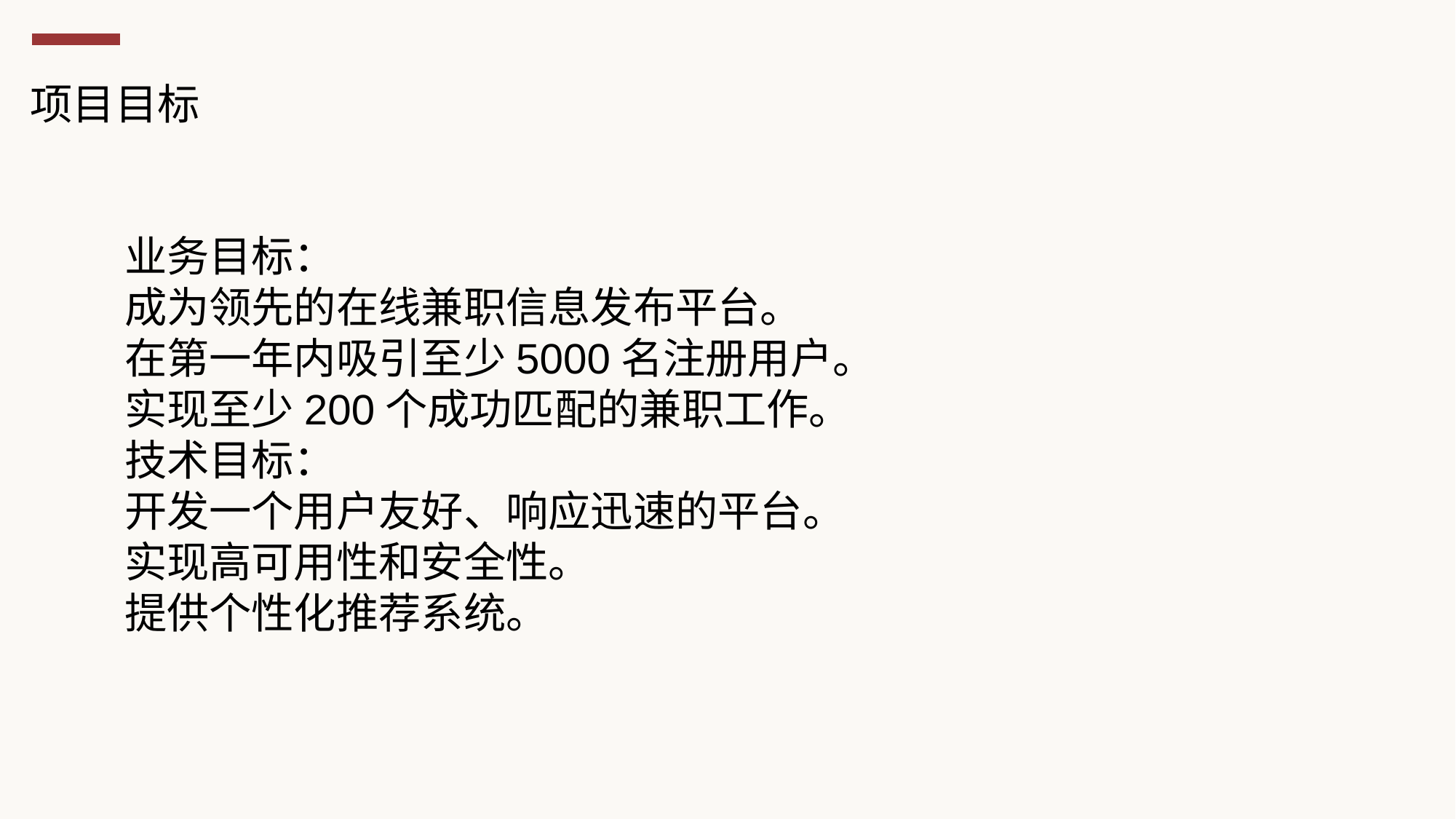

项目目标
业务目标：
成为领先的在线兼职信息发布平台。
在第一年内吸引至少5000名注册用户。
实现至少200个成功匹配的兼职工作。
技术目标：
开发一个用户友好、响应迅速的平台。
实现高可用性和安全性。
提供个性化推荐系统。